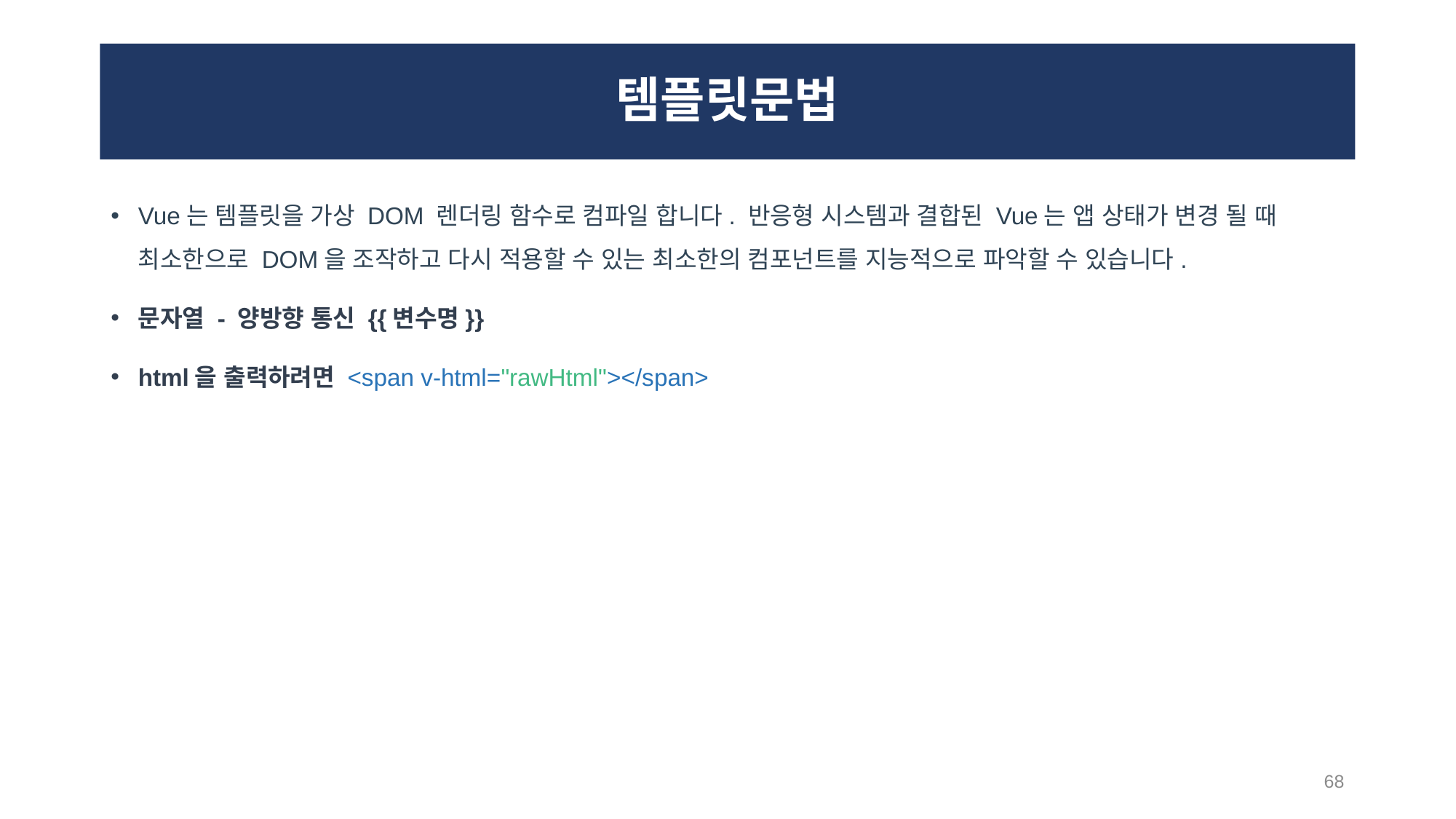

# 템플릿문법
Vue는 템플릿을 가상 DOM 렌더링 함수로 컴파일 합니다. 반응형 시스템과 결합된 Vue는 앱 상태가 변경 될 때 최소한으로 DOM을 조작하고 다시 적용할 수 있는 최소한의 컴포넌트를 지능적으로 파악할 수 있습니다.
문자열 - 양방향 통신 {{변수명}}
html을 출력하려면 <span v-html="rawHtml"></span>
68